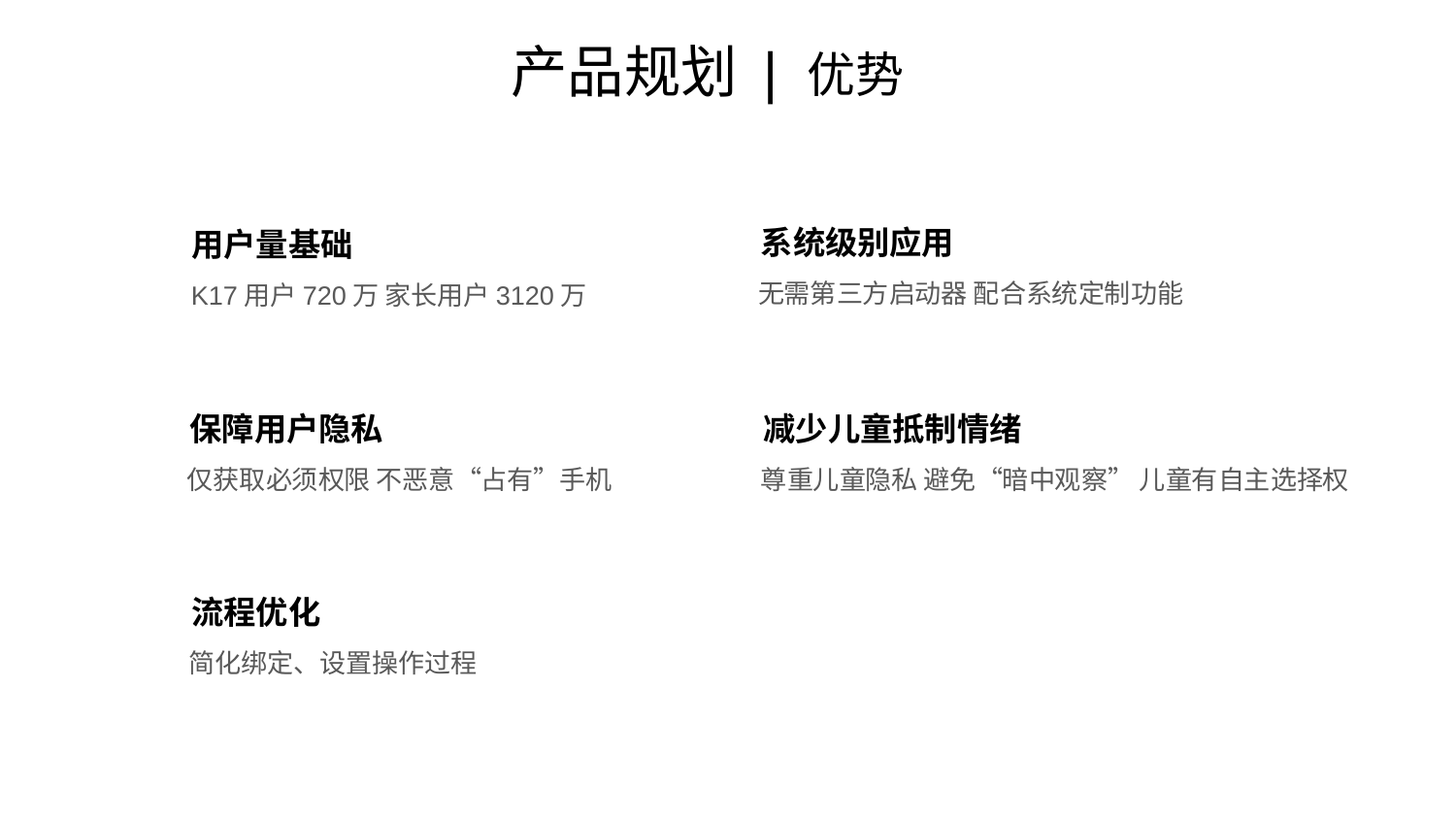

# 产品规划 | 优势
     系统级别应用
      无需第三方启动器 配合系统定制功能
     用户量基础
      K17用户720万 家长用户3120万
     保障用户隐私
      仅获取必须权限 不恶意“占有”手机
     减少儿童抵制情绪
      尊重儿童隐私 避免“暗中观察” 儿童有自主选择权
     流程优化
      简化绑定、设置操作过程